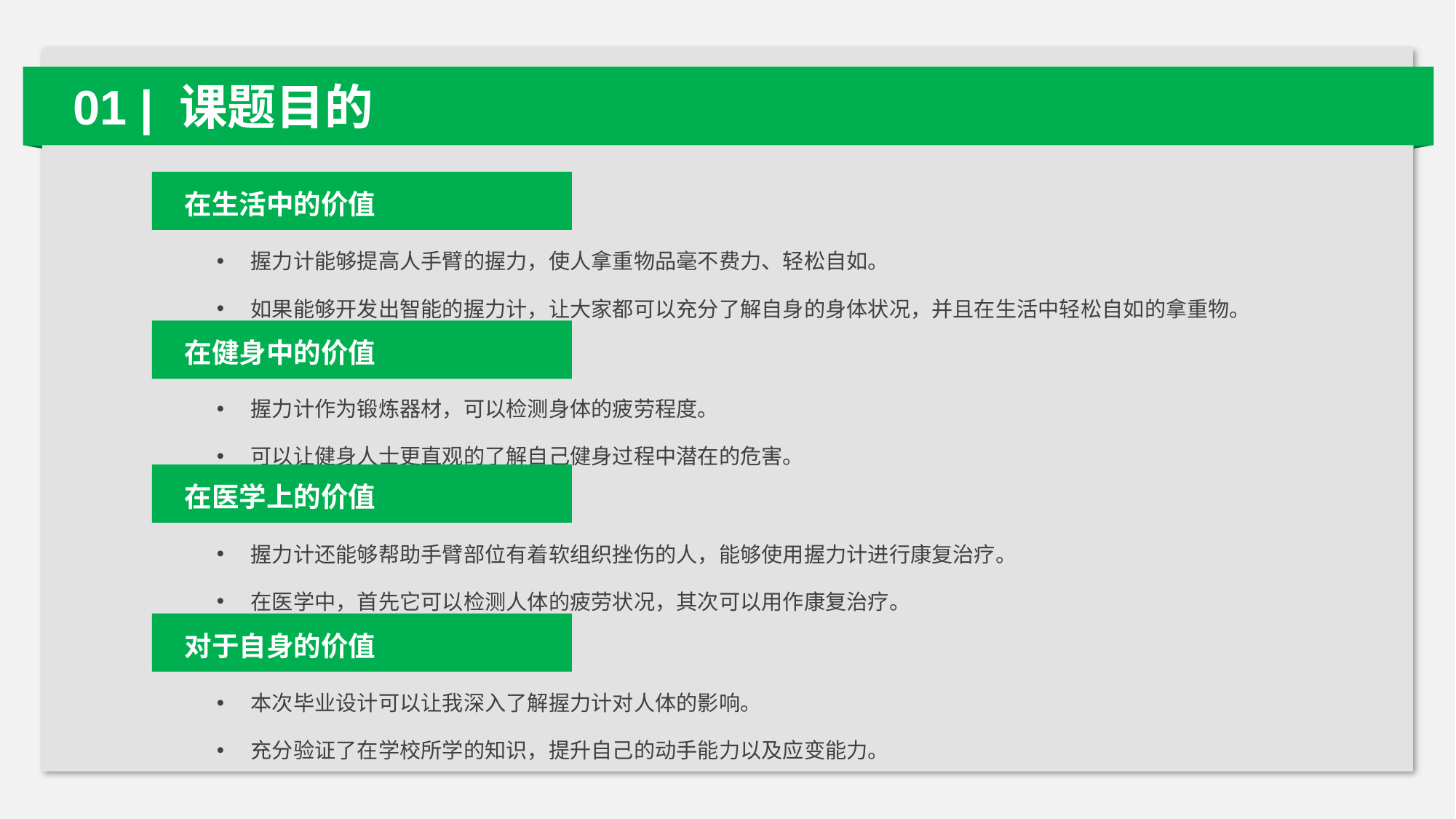

01 | 课题目的

在生活中的价值
握力计能够提高人手臂的握力，使人拿重物品毫不费力、轻松自如。
如果能够开发出智能的握力计，让大家都可以充分了解自身的身体状况，并且在生活中轻松自如的拿重物。

在健身中的价值
握力计作为锻炼器材，可以检测身体的疲劳程度。
可以让健身人士更直观的了解自己健身过程中潜在的危害。

在医学上的价值
握力计还能够帮助手臂部位有着软组织挫伤的人，能够使用握力计进行康复治疗。
在医学中，首先它可以检测人体的疲劳状况，其次可以用作康复治疗。

对于自身的价值
本次毕业设计可以让我深入了解握力计对人体的影响。
充分验证了在学校所学的知识，提升自己的动手能力以及应变能力。